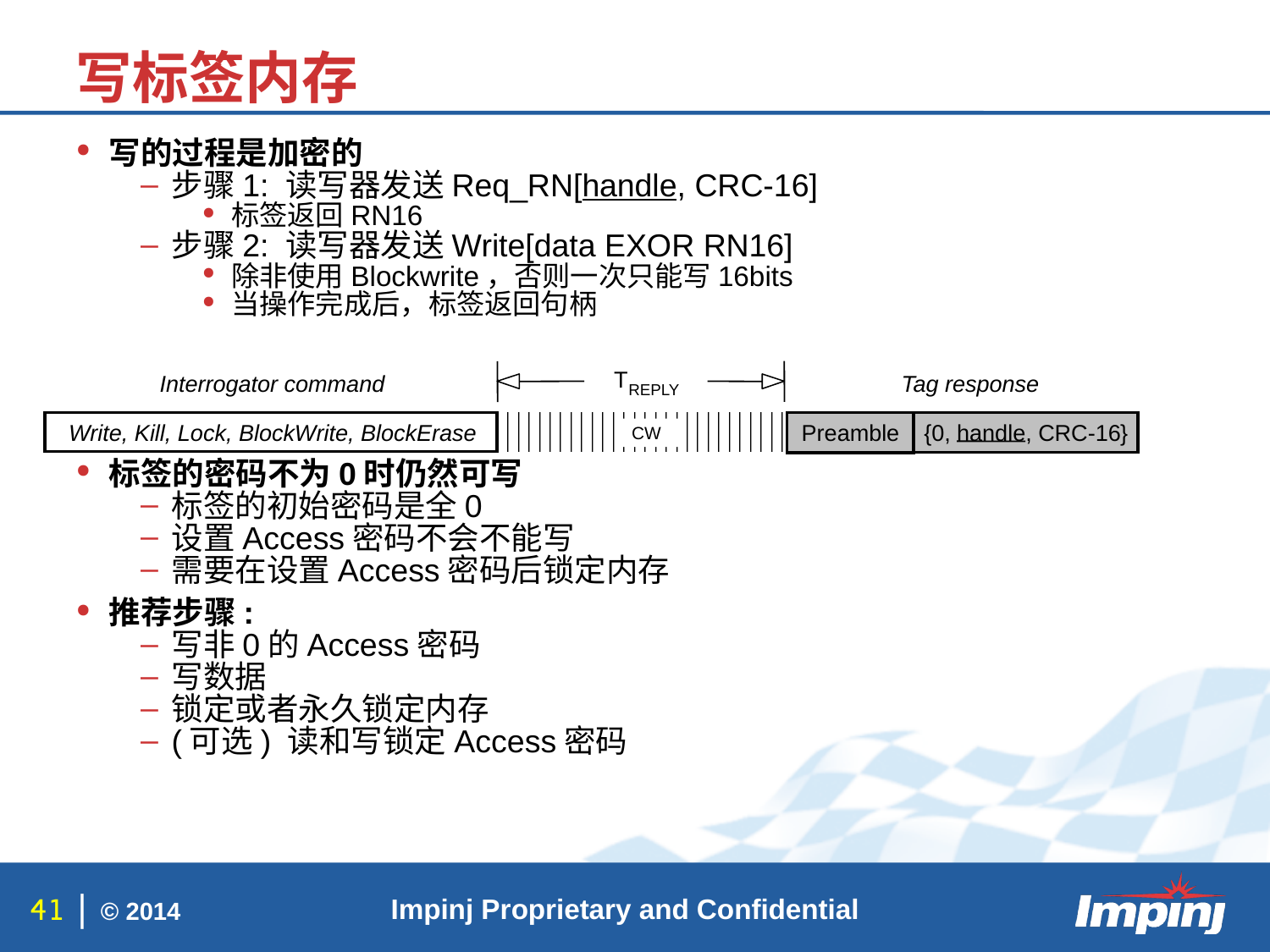

写标签内存
写的过程是加密的
步骤1: 读写器发送Req_RN[handle, CRC-16]
标签返回RN16
步骤2: 读写器发送Write[data EXOR RN16]
除非使用Blockwrite，否则一次只能写16bits
当操作完成后，标签返回句柄

标签的密码不为0时仍然可写
标签的初始密码是全0
设置Access密码不会不能写
需要在设置Access密码后锁定内存
推荐步骤:
写非0的Access密码
写数据
锁定或者永久锁定内存
(可选) 读和写锁定Access密码

T
Interrogator command
Tag response

REPLY

Write, Kill, Lock, BlockWrite, BlockErase

{0,
handle
, CRC-16
}
Preamble
CW